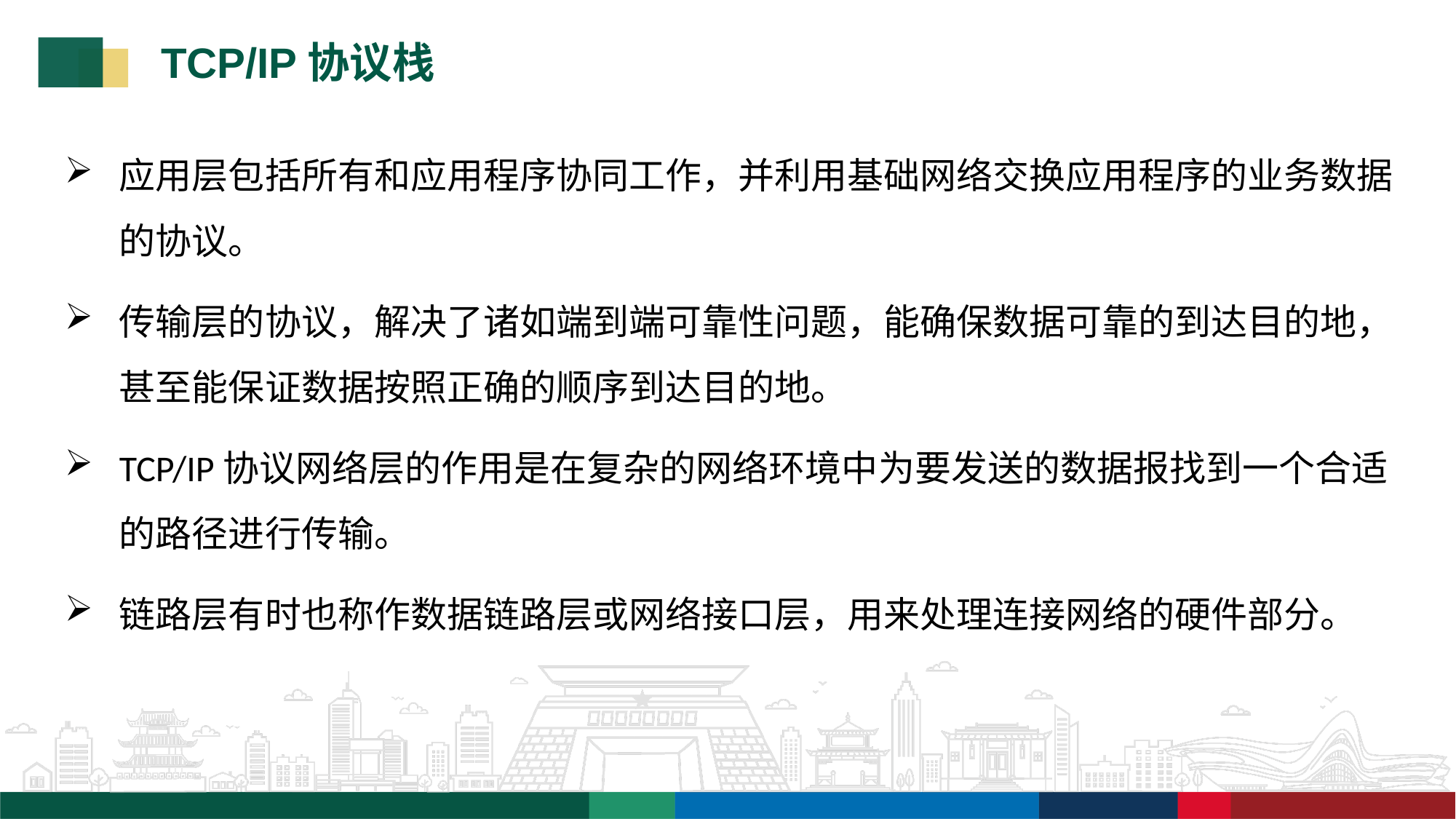

TCP/IP协议栈
应用层包括所有和应用程序协同工作，并利用基础网络交换应用程序的业务数据的协议。
传输层的协议，解决了诸如端到端可靠性问题，能确保数据可靠的到达目的地，甚至能保证数据按照正确的顺序到达目的地。
TCP/IP协议网络层的作用是在复杂的网络环境中为要发送的数据报找到一个合适的路径进行传输。
链路层有时也称作数据链路层或网络接口层，用来处理连接网络的硬件部分。